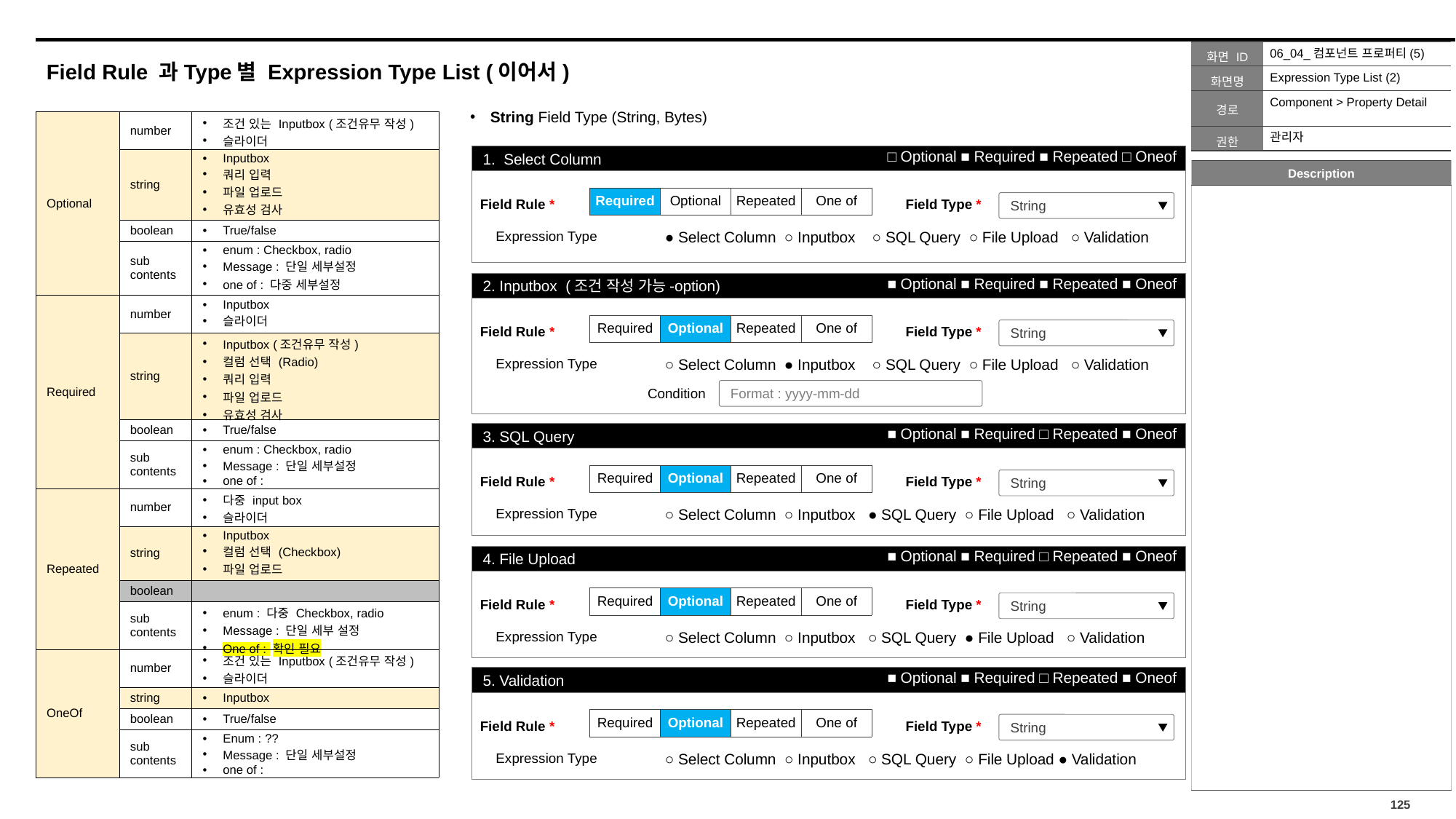

06_04_컴포넌트 프로퍼티(5)
# Field Rule 과Type별 Expression Type List (이어서)
Expression Type List (2)
Component > Property Detail

String Field Type (String, Bytes)
| Optional | number | 조건 있는 Inputbox (조건유무 작성) 슬라이더 |
| --- | --- | --- |
|  | string | Inputbox 쿼리 입력 파일 업로드 유효성 검사 |
|  | boolean | True/false |
|  | sub contents | enum : Checkbox, radio Message : 단일 세부설정 one of : 다중 세부설정 |
| Required | number | Inputbox 슬라이더 |
|  | string | Inputbox (조건유무 작성) 컬럼 선택 (Radio) 쿼리 입력 파일 업로드 유효성 검사 |
|  | boolean | True/false |
|  | sub contents | enum : Checkbox, radio Message : 단일 세부설정 one of : |
| Repeated | number | 다중 input box 슬라이더 |
|  | string | Inputbox 컬럼 선택 (Checkbox) 파일 업로드 |
|  | boolean |  |
|  | sub contents | enum : 다중 Checkbox, radio Message : 단일 세부 설정 One of : 확인 필요 |
| OneOf | number | 조건 있는 Inputbox (조건유무 작성) 슬라이더 |
|  | string | Inputbox |
|  | boolean | True/false |
|  | sub contents | Enum : ?? Message : 단일 세부설정 one of : |
관리자

□ Optional ■ Required ■ Repeated □ Oneof

1.  Select Column

| Required | Optional | Repeated | One of |
| --- | --- | --- | --- |
Field Rule *
Field Type *
String

Expression Type
● Select Column  ○ Inputbox    ○ SQL Query  ○ File Upload   ○ Validation
■ Optional ■ Required ■ Repeated ■ Oneof

2. Inputbox  (조건 작성 가능-option)
| Required | Optional | Repeated | One of |
| --- | --- | --- | --- |
Field Rule *
Field Type *
String

Expression Type
○ Select Column  ● Inputbox    ○ SQL Query  ○ File Upload   ○ Validation
Condition
Format : yyyy-mm-dd
■ Optional ■ Required □ Repeated ■ Oneof

3. SQL Query
| Required | Optional | Repeated | One of |
| --- | --- | --- | --- |
Field Rule *
Field Type *
String

Expression Type
○ Select Column  ○ Inputbox   ● SQL Query  ○ File Upload   ○ Validation
■ Optional ■ Required □ Repeated ■ Oneof

4. File Upload
| Required | Optional | Repeated | One of |
| --- | --- | --- | --- |
Field Rule *
Field Type *
String

Expression Type
○ Select Column  ○ Inputbox   ○ SQL Query  ● File Upload   ○ Validation
■ Optional ■ Required □ Repeated ■ Oneof

5. Validation
| Required | Optional | Repeated | One of |
| --- | --- | --- | --- |
Field Rule *
Field Type *
String

Expression Type
○ Select Column  ○ Inputbox   ○ SQL Query  ○ File Upload ● Validation